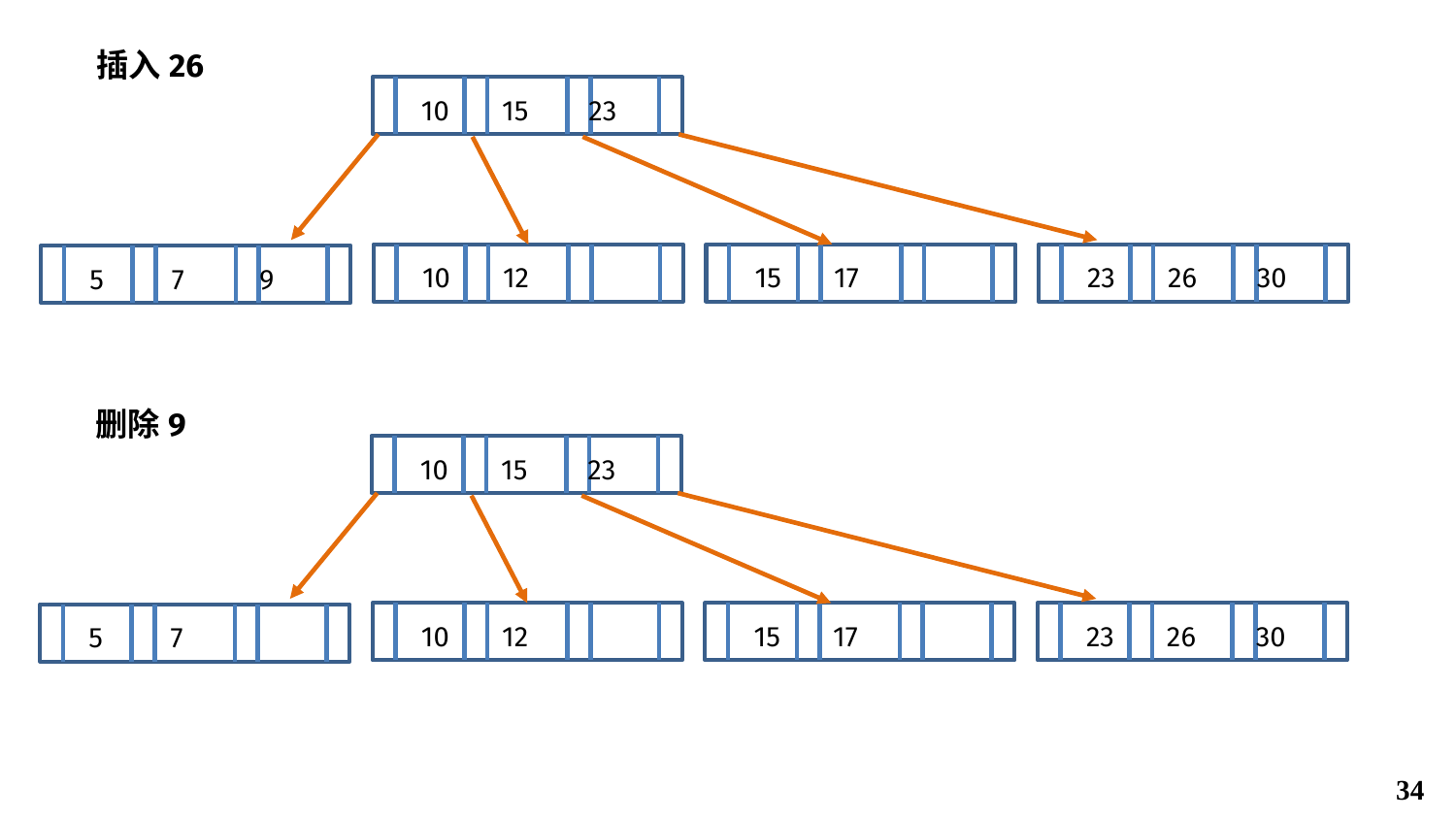

插入26

10       15        23

10       12

15       17

23       26        30

5         7          9
删除9

10       15        23

10       12

15       17

23       26        30

5         7